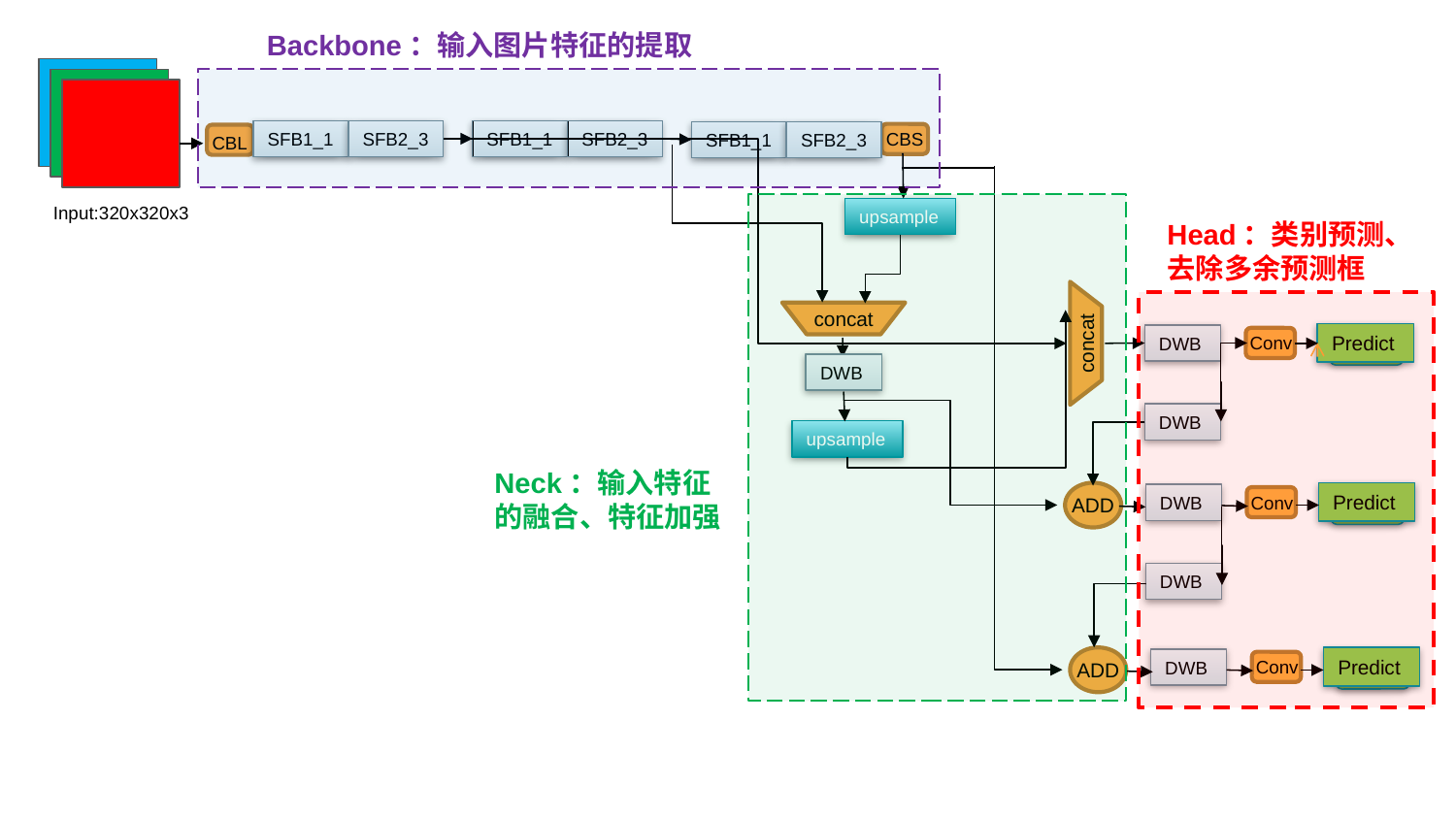

Backbone：输入图片特征的提取

SFB1_1

SFB2_3

SFB1_1

SFB2_3

CBS

SFB1_1

SFB2_3

CBL

Input:320x320x3

upsample

Head：类别预测、
去除多余预测框

concat

Predict

concat

Conv

DWB
DWB
DWB
upsample

Neck：输入特征
的融合、特征加强

ADD
Predict

Conv

DWB
DWB

ADD
Predict

Conv

DWB